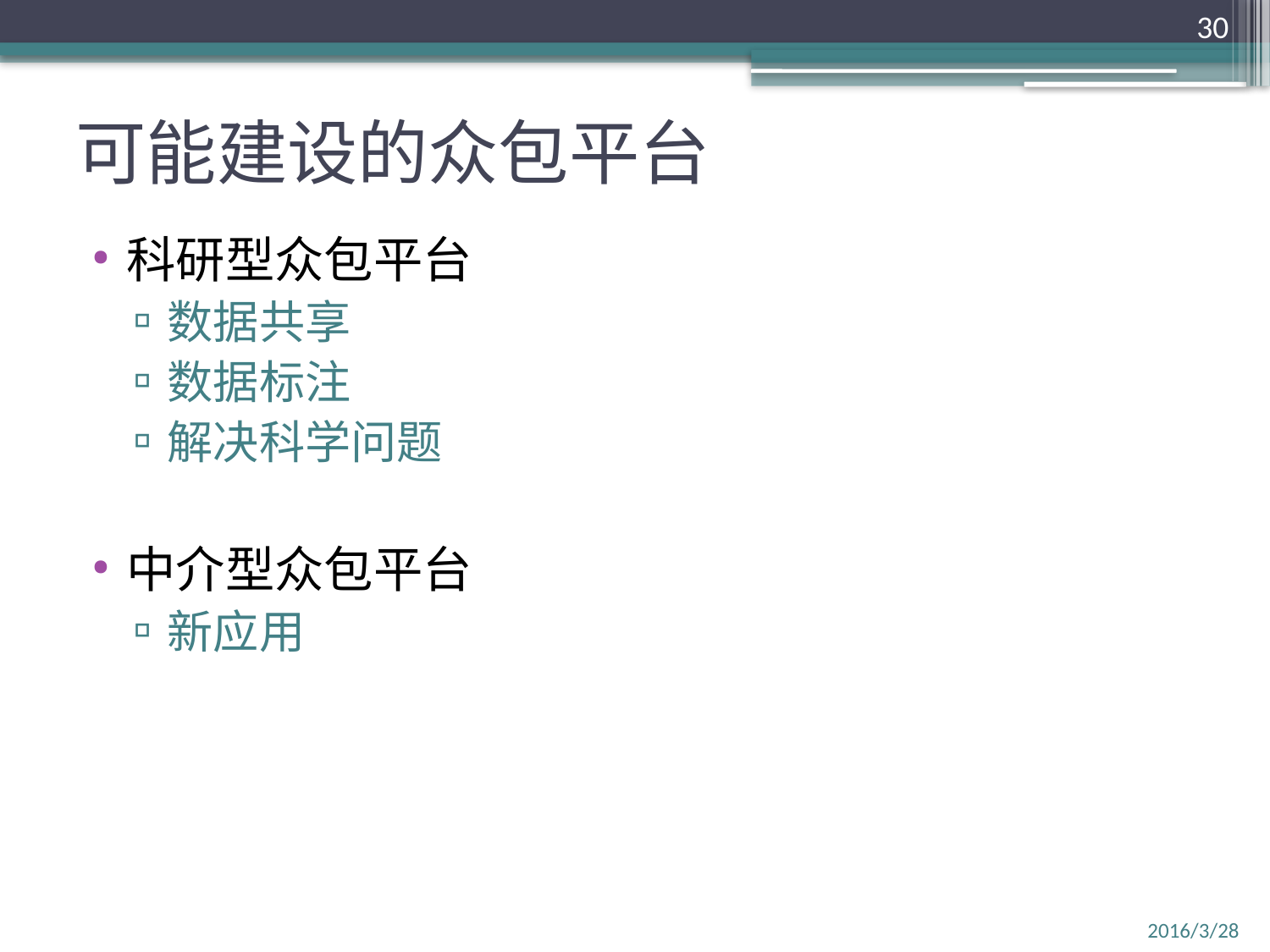

30
# 可能建设的众包平台
科研型众包平台
数据共享
数据标注
解决科学问题

中介型众包平台
新应用

2016/3/28